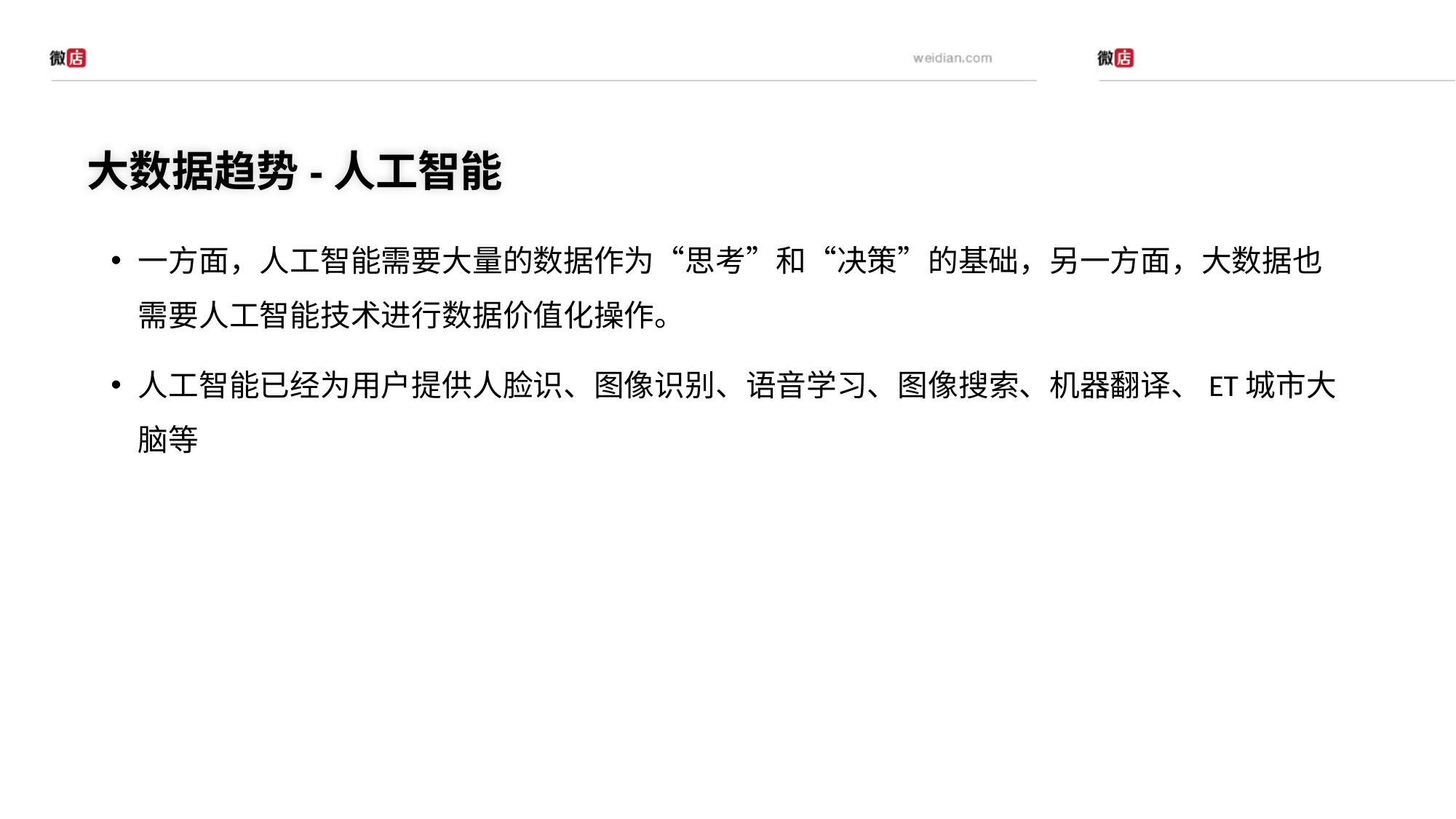

大数据趋势-人工智能
一方面，人工智能需要大量的数据作为“思考”和“决策”的基础，另一方面，大数据也需要人工智能技术进行数据价值化操作。
人工智能已经为用户提供人脸识、图像识别、语音学习、图像搜索、机器翻译、ET城市大脑等